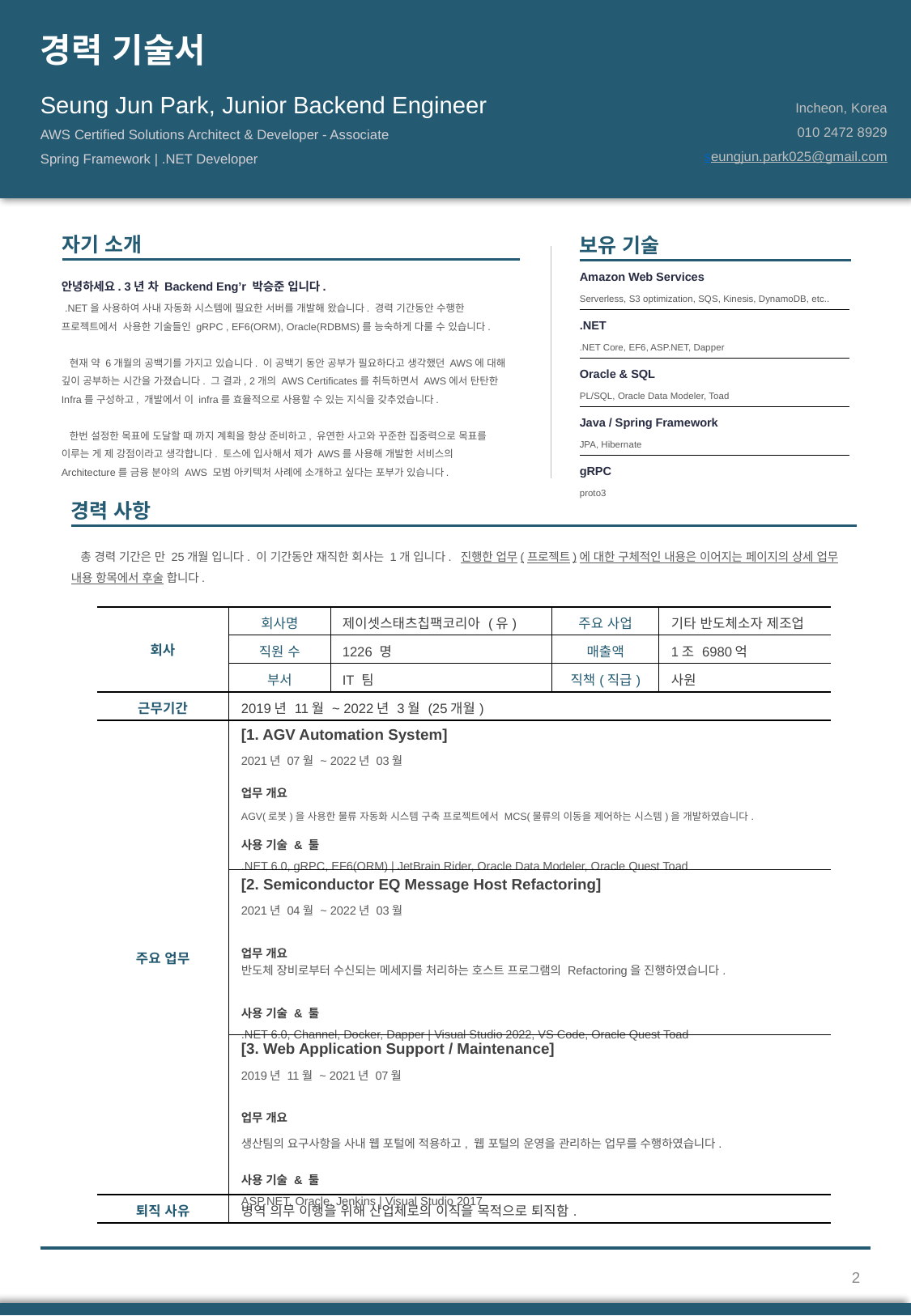

경력 기술서

Seung Jun Park, Junior Backend Engineer
AWS Certified Solutions Architect & Developer - Associate
Spring Framework | .NET Developer
Incheon, Korea
010 2472 8929
seungjun.park025@gmail.com
자기 소개

보유 기술
| Amazon Web Services Serverless, S3 optimization, SQS, Kinesis, DynamoDB, etc.. |
| --- |
| .NET .NET Core, EF6, ASP.NET, Dapper |
| Oracle & SQL PL/SQL, Oracle Data Modeler, Toad |
| Java / Spring Framework JPA, Hibernate |
| gRPC proto3 |
안녕하세요. 3년 차 Backend Eng’r 박승준 입니다.
 .NET을 사용하여 사내 자동화 시스템에 필요한 서버를 개발해 왔습니다. 경력 기간동안 수행한 프로젝트에서  사용한 기술들인 gRPC , EF6(ORM), Oracle(RDBMS)를 능숙하게 다룰 수 있습니다.
  현재 약 6개월의 공백기를 가지고 있습니다. 이 공백기 동안 공부가 필요하다고 생각했던 AWS에 대해 깊이 공부하는 시간을 가졌습니다. 그 결과, 2개의 AWS Certificates를 취득하면서 AWS에서 탄탄한 Infra를 구성하고, 개발에서 이 infra를 효율적으로 사용할 수 있는 지식을 갖추었습니다.
  한번 설정한 목표에 도달할 때 까지 계획을 항상 준비하고, 유연한 사고와 꾸준한 집중력으로 목표를 이루는 게 제 강점이라고 생각합니다. 토스에 입사해서 제가 AWS를 사용해 개발한 서비스의 Architecture를 금융 분야의 AWS 모범 아키텍처 사례에 소개하고 싶다는 포부가 있습니다.
경력 사항

  총 경력 기간은 만 25개월 입니다. 이 기간동안 재직한 회사는 1개 입니다.  진행한 업무(프로젝트)에 대한 구체적인 내용은 이어지는 페이지의 상세 업무 내용 항목에서 후술 합니다.
| 회사 | 회사명 | 제이셋스태츠칩팩코리아 (유) | 주요 사업 | 기타 반도체소자 제조업 |
| --- | --- | --- | --- | --- |
|  | 직원 수 | 1226 명 | 매출액 | 1조 6980억 |
| 부서명 | 부서 | IT 팀 | 직책(직급) | 사원 |
| 근무기간 | 2019년 11월 ~ 2022년 3월 (25개월) |  | 남 |  |
| 주요 업무 | [1. AGV Automation System] 2021년 07월 ~ 2022년 03월 업무 개요 AGV(로봇)을 사용한 물류 자동화 시스템 구축 프로젝트에서 MCS(물류의 이동을 제어하는 시스템)을 개발하였습니다. 사용 기술 & 툴 .NET 6.0, gRPC, EF6(ORM) | JetBrain Rider, Oracle Data Modeler, Oracle Quest Toad |  | 미필¹ |  |
|  | [2. Semiconductor EQ Message Host Refactoring] 2021년 04월 ~ 2022년 03월 업무 개요 반도체 장비로부터 수신되는 메세지를 처리하는 호스트 프로그램의 Refactoring을 진행하였습니다. 사용 기술 & 툴 .NET 6.0, Channel, Docker, Dapper | Visual Studio 2022, VS Code, Oracle Quest Toad |  |  |  |
|  | [3. Web Application Support / Maintenance] 2019년 11월 ~ 2021년 07월 업무 개요 생산팀의 요구사항을 사내 웹 포털에 적용하고, 웹 포털의 운영을 관리하는 업무를 수행하였습니다. 사용 기술 & 툴 ASP.NET, Oracle, Jenkins | Visual Studio 2017 |  |  |  |
| 퇴직 사유 | 병역 의무 이행을 위해 산업체로의 이직을 목적으로 퇴직함. |  |  |  |
2